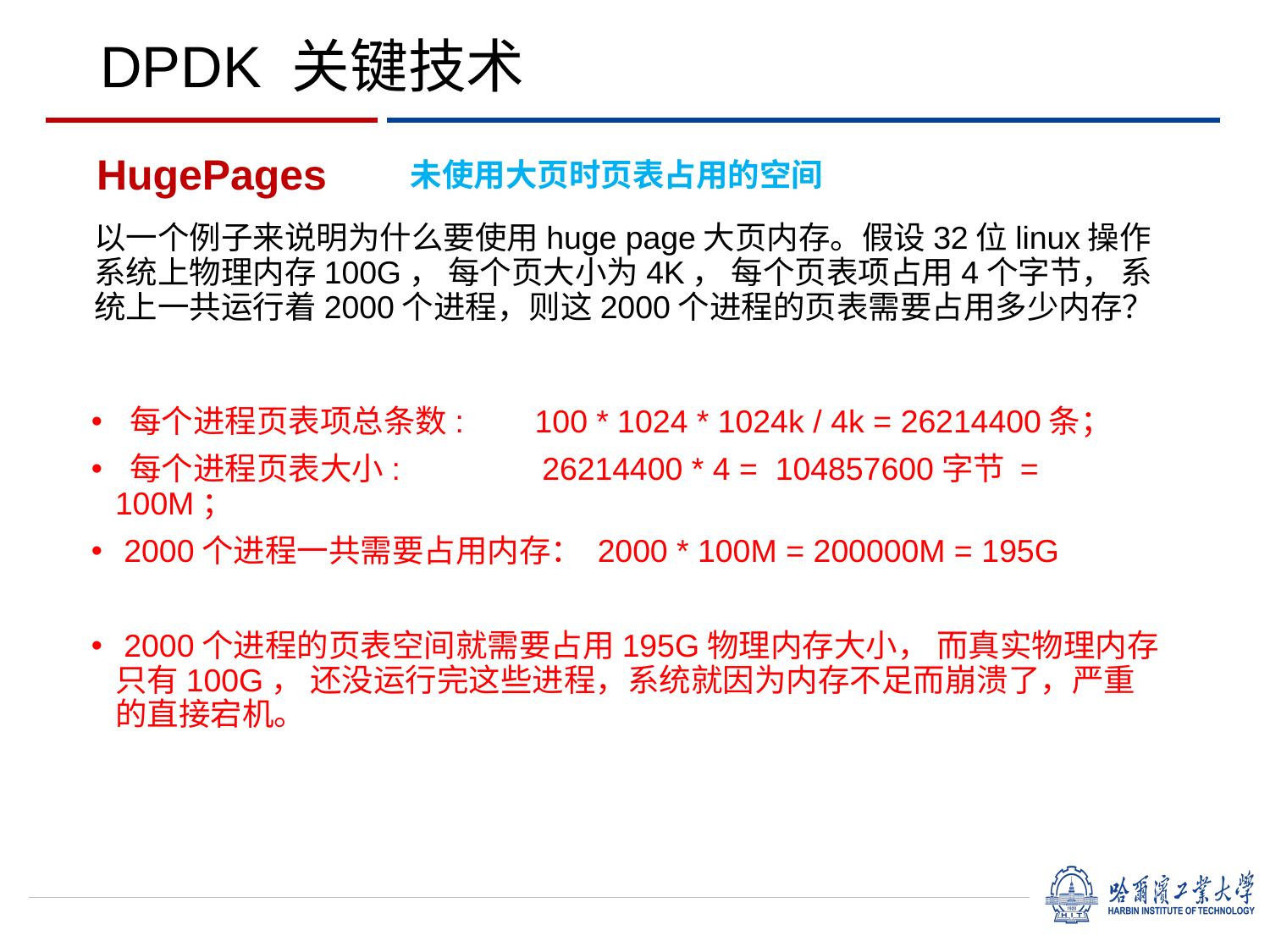

# DPDK 关键技术
HugePages
未使用大页时页表占用的空间
以一个例子来说明为什么要使用huge page大页内存。假设32位linux操作系统上物理内存100G， 每个页大小为4K， 每个页表项占用4个字节， 系统上一共运行着2000个进程，则这2000个进程的页表需要占用多少内存？

 每个进程页表项总条数:        100 * 1024 * 1024k / 4k = 26214400条；
 每个进程页表大小:                26214400 * 4 =  104857600字节 =  100M；
 2000个进程一共需要占用内存： 2000 * 100M = 200000M = 195G

 2000个进程的页表空间就需要占用195G物理内存大小， 而真实物理内存只有100G， 还没运行完这些进程，系统就因为内存不足而崩溃了，严重的直接宕机。